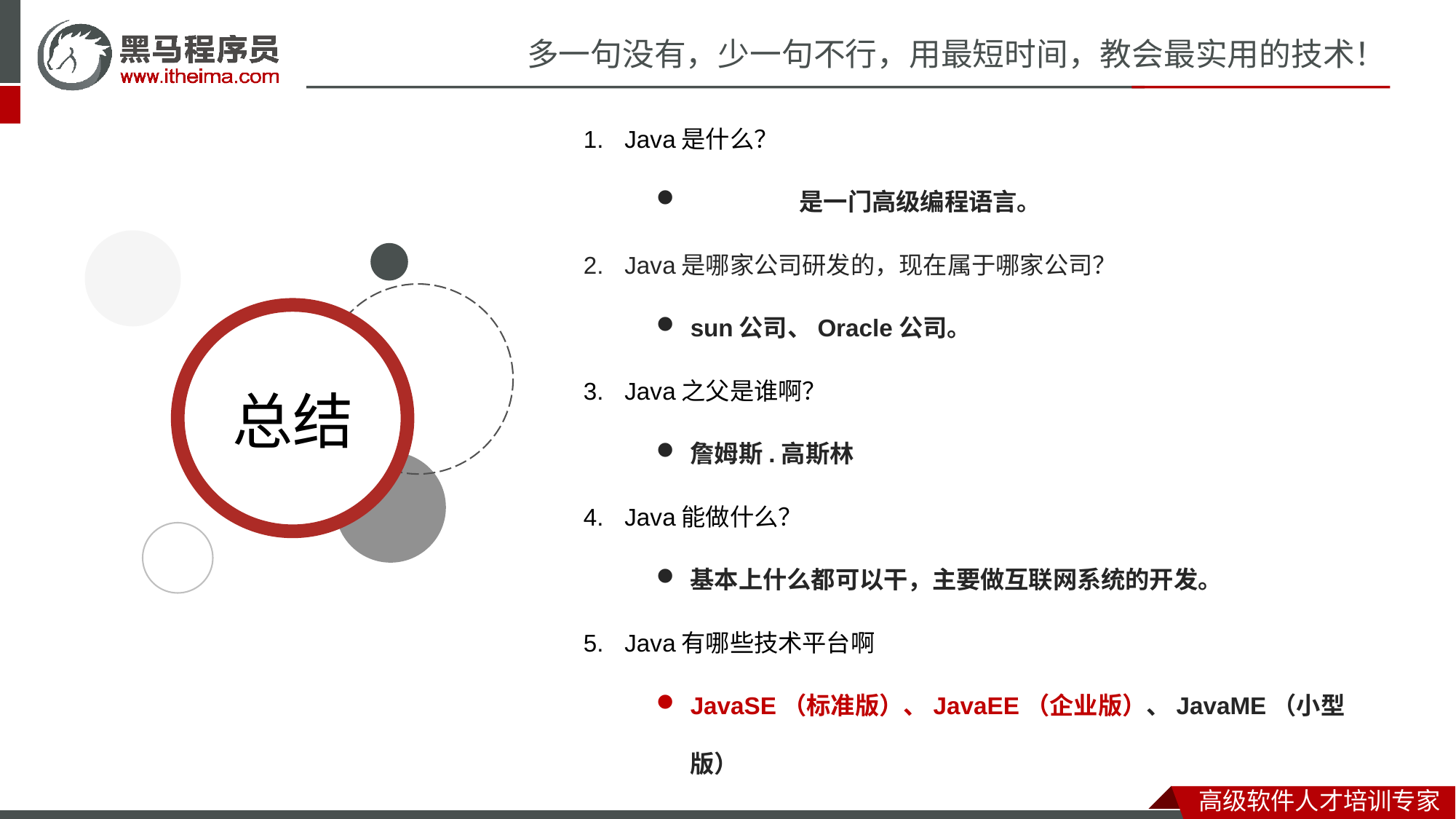

Java是什么？
	是一门高级编程语言。
Java是哪家公司研发的，现在属于哪家公司？
sun公司、Oracle公司。
Java之父是谁啊？
詹姆斯.高斯林
Java能做什么？
基本上什么都可以干，主要做互联网系统的开发。
Java有哪些技术平台啊
JavaSE（标准版）、JavaEE（企业版）、JavaME（小型版）